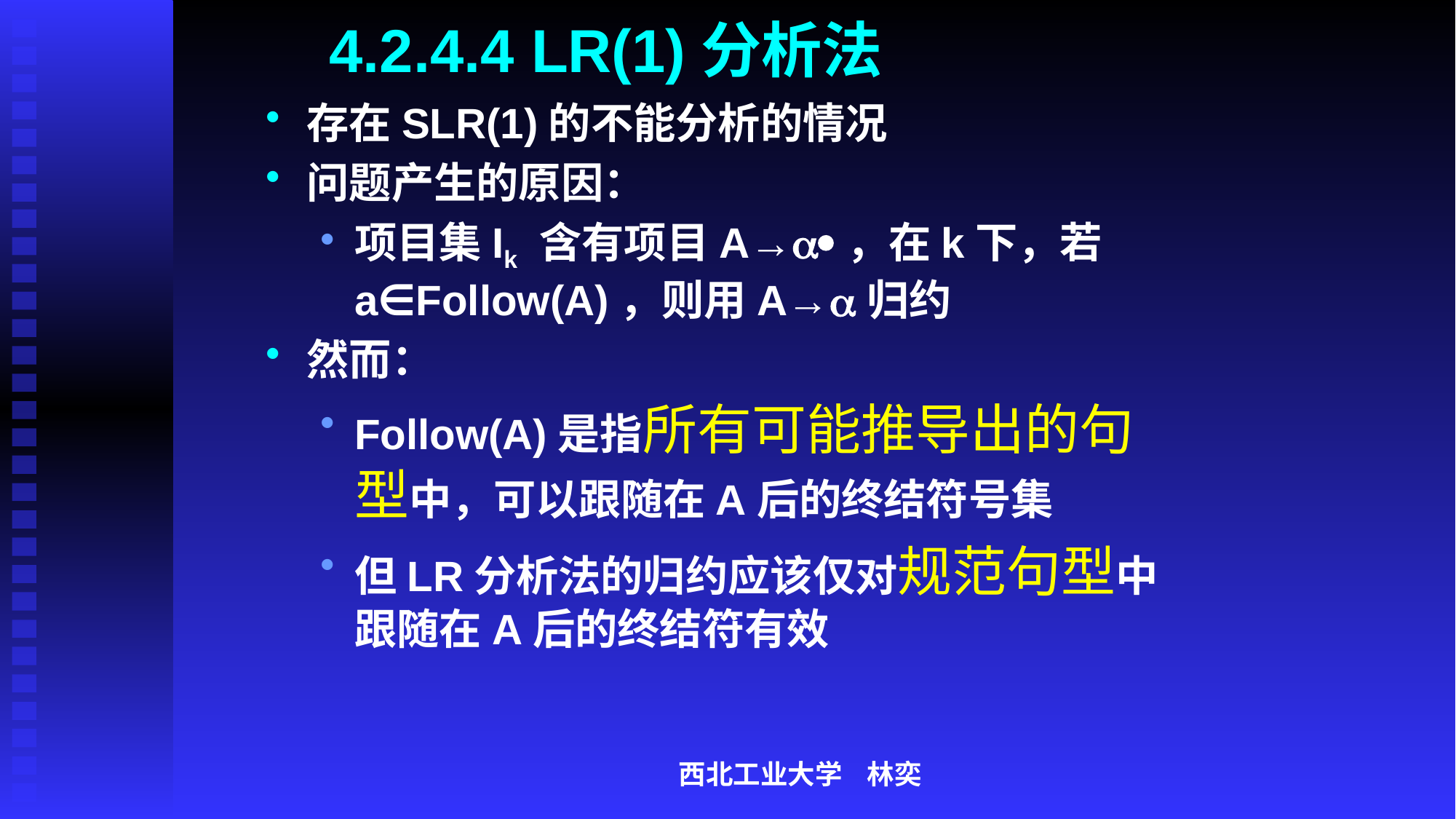

# 4.2.4.4 LR(1)分析法
存在SLR(1)的不能分析的情况
问题产生的原因：
项目集Ik 含有项目A→α•，在k下，若a∈Follow(A)，则用A→α归约
然而：
Follow(A)是指所有可能推导出的句型中，可以跟随在A后的终结符号集
但LR分析法的归约应该仅对规范句型中跟随在A后的终结符有效

西北工业大学    林奕
91